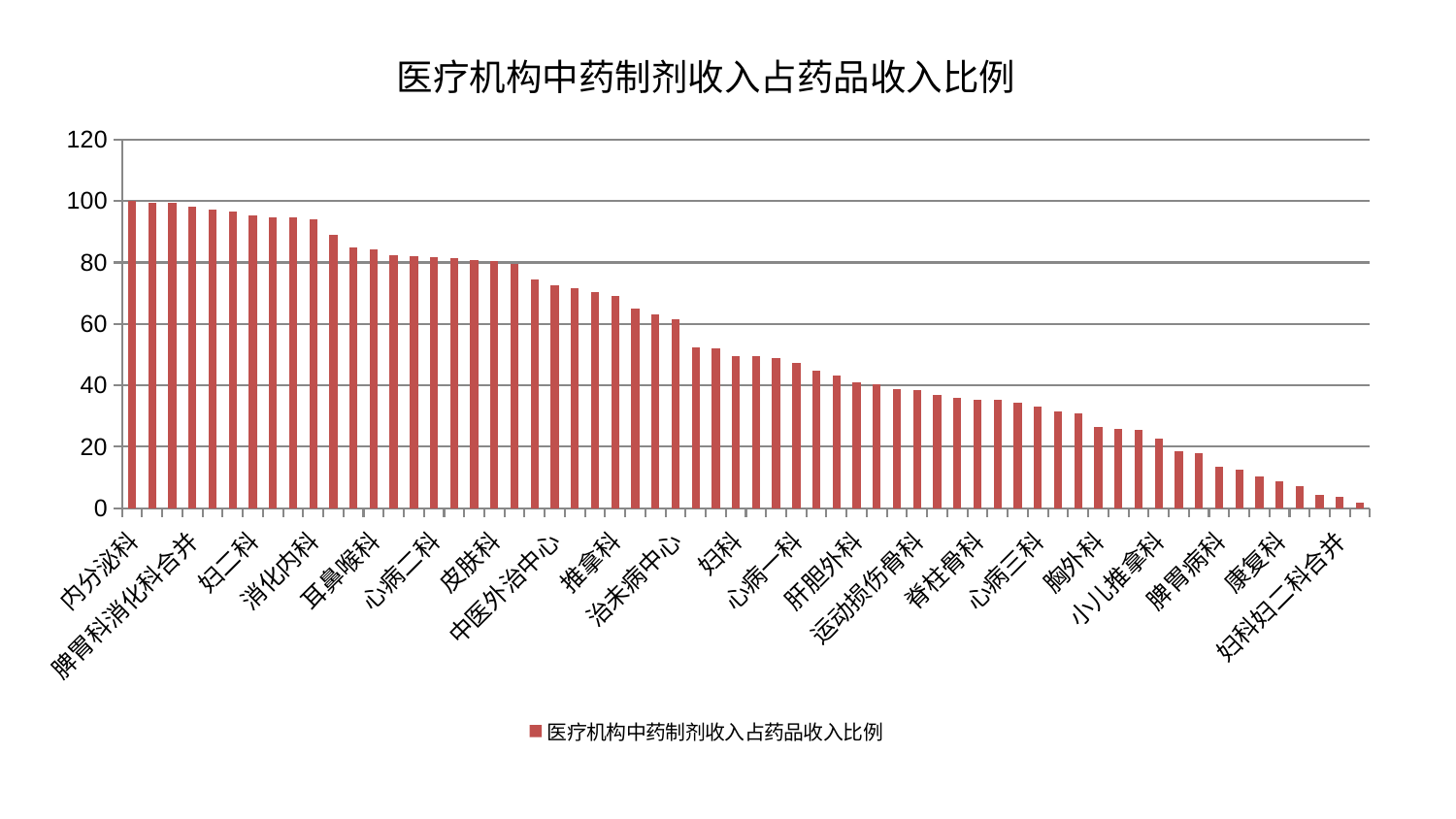

### Chart: 医疗机构中药制剂收入占药品收入比例

| Category | 医疗机构中药制剂收入占药品收入比例 |
|---|---|
| 内分泌科 | 100.0 |
| 血液科 | 99.56192957016955 |
| 肝病科 | 99.51827256674886 |
| 脾胃科消化科合并 | 98.08375915104511 |
| 显微骨科 | 97.33473456703712 |
| 儿科 | 96.71971022719066 |
| 妇二科 | 95.3755174646134 |
| 关节骨科 | 94.76659215959101 |
| 针灸科 | 94.6446299876287 |
| 消化内科 | 93.91513824539354 |
| 眼科 | 89.13429292076121 |
| 小儿骨科 | 85.06404554298037 |
| 耳鼻喉科 | 84.33448161475606 |
| 肾脏内科 | 82.3810324174593 |
| 老年医学科 | 82.19499160411338 |
| 心病二科 | 81.77453308862043 |
| 骨科 | 81.35044386763018 |
| 风湿病科 | 80.7611339149667 |
| 皮肤科 | 80.44854499729853 |
| 肾病科 | 79.66255840939618 |
| 美容皮肤科 | 74.54628731060934 |
| 中医外治中心 | 72.5805428383557 |
| 男科 | 71.56626490835299 |
| 重症医学科 | 70.3959474697695 |
| 推拿科 | 69.06283382322633 |
| 中医经典科 | 64.98233134828872 |
| 创伤骨科 | 63.254636248556366 |
| 治未病中心 | 61.5715775060636 |
| 医院 | 52.44335057975088 |
| 脑病三科 | 51.91259372654459 |
| 妇科 | 49.455475212932754 |
| 心病四科 | 49.39278988457897 |
| 脑病一科 | 49.0604300472089 |
| 心病一科 | 47.275728925136114 |
| 肛肠科 | 44.91746047323619 |
| 综合内科 | 43.180593415488666 |
| 肝胆外科 | 40.967711722267275 |
| 脑病二科 | 40.214823262361236 |
| 乳腺甲状腺外科 | 38.84873215659734 |
| 运动损伤骨科 | 38.36062653102463 |
| 普通外科 | 36.961985702180435 |
| 心血管内科 | 35.87594838785946 |
| 脊柱骨科 | 35.34658122873514 |
| 呼吸内科 | 35.16835788911433 |
| 神经内科 | 34.39491472147032 |
| 心病三科 | 33.083854708113144 |
| 微创骨科 | 31.509191988019698 |
| 东区肾病科 | 31.009677170770654 |
| 胸外科 | 26.433797266700893 |
| 周围血管科 | 25.825214665466472 |
| 肿瘤内科 | 25.54422072246644 |
| 小儿推拿科 | 22.66434191872464 |
| 口腔科 | 18.55353310005867 |
| 神经外科 | 17.84110143805239 |
| 脾胃病科 | 13.423815664889368 |
| 产科 | 12.706286722766395 |
| 西区重症医学科 | 10.327833519397235 |
| 康复科 | 8.691229761442122 |
| 泌尿外科 | 7.252320156644898 |
| 东区重症医学科 | 4.384720663383558 |
| 妇科妇二科合并 | 3.871112652031395 |
| 身心医学科 | 1.7044735614696593 |
244